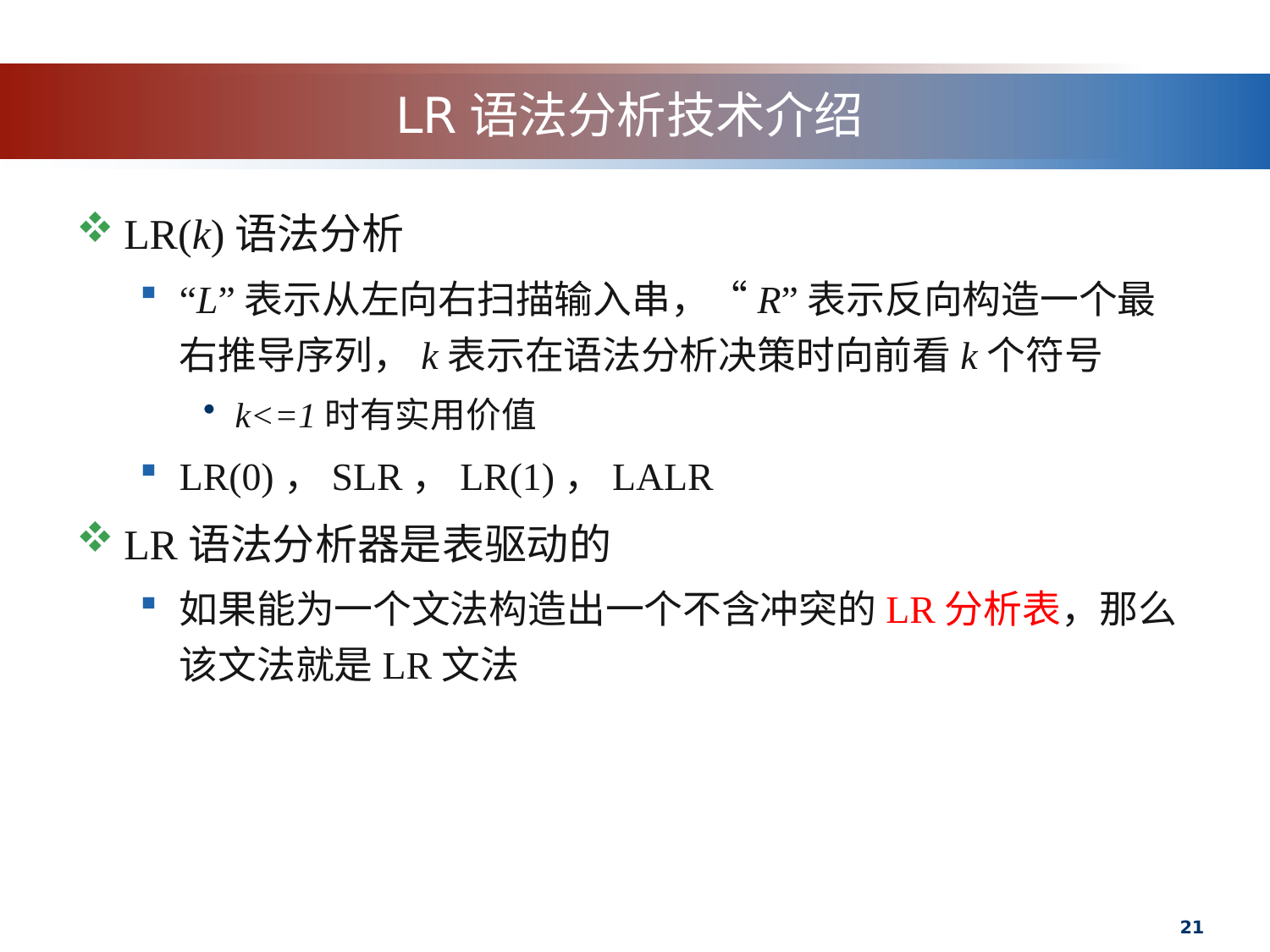

# LR语法分析技术介绍
LR(k)语法分析
“L”表示从左向右扫描输入串，“R”表示反向构造一个最右推导序列，k表示在语法分析决策时向前看k个符号
k<=1时有实用价值
LR(0)，SLR，LR(1)，LALR
LR语法分析器是表驱动的
如果能为一个文法构造出一个不含冲突的LR分析表，那么该文法就是LR文法
21